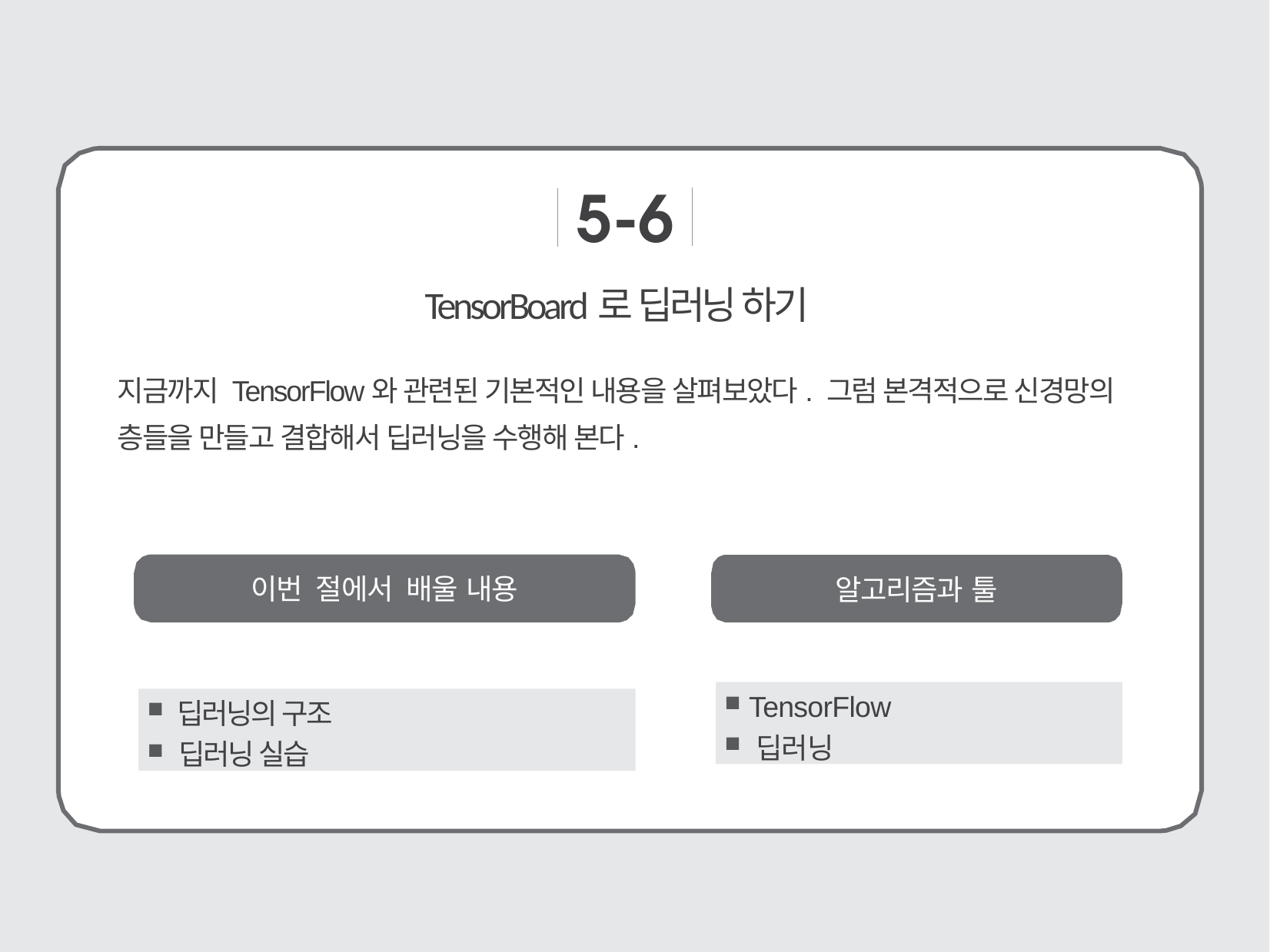

5-6

# TensorBoard로 딥러닝 하기

지금까지 TensorFlow와 관련된 기본적인 내용을 살펴보았다. 그럼 본격적으로 신경망의 층들을 만들고 결합해서 딥러닝을 수행해 본다.
이번  절에서  배울 내용
알고리즘과 툴
 TensorFlow
 딥러닝
 딥러닝의 구조
 딥러닝 실습